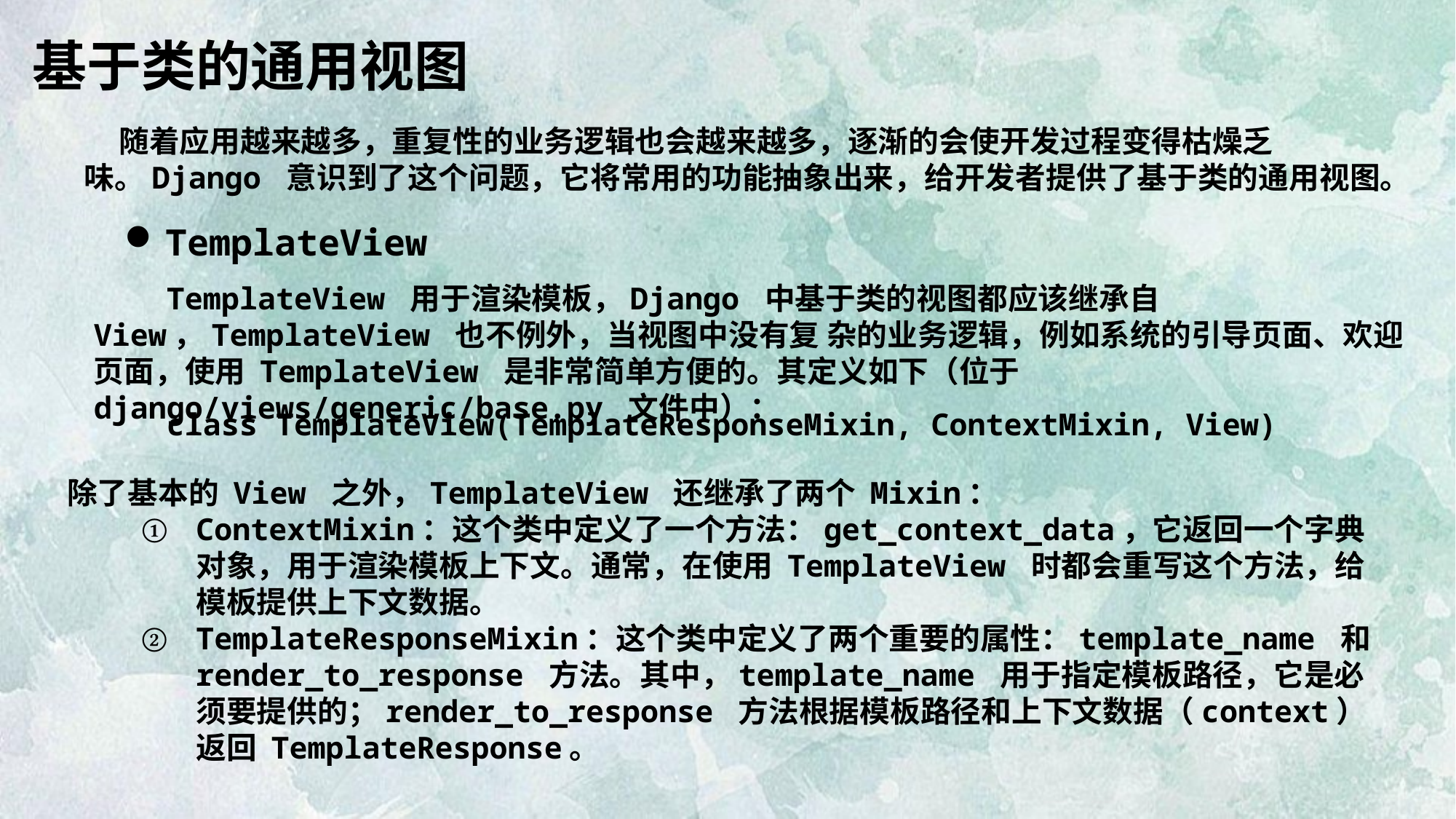

基于类的通用视图
    随着应用越来越多，重复性的业务逻辑也会越来越多，逐渐的会使开发过程变得枯燥乏味。Django 意识到了这个问题，它将常用的功能抽象出来，给开发者提供了基于类的通用视图。
TemplateView
    TemplateView 用于渲染模板，Django 中基于类的视图都应该继承自 View，TemplateView 也不例外，当视图中没有复 杂的业务逻辑，例如系统的引导页面、欢迎页面，使用 TemplateView 是非常简单方便的。其定义如下（位于 django/views/generic/base.py 文件中）：
    class TemplateView(TemplateResponseMixin, ContextMixin, View)
    除了基本的 View 之外，TemplateView 还继承了两个 Mixin：
ContextMixin：这个类中定义了一个方法：get_context_data，它返回一个字典对象，用于渲染模板上下文。通常，在使用 TemplateView 时都会重写这个方法，给模板提供上下文数据。
TemplateResponseMixin：这个类中定义了两个重要的属性：template_name 和 render_to_response 方法。其中，template_name 用于指定模板路径，它是必须要提供的；render_to_response 方法根据模板路径和上下文数据（context）返回 TemplateResponse。